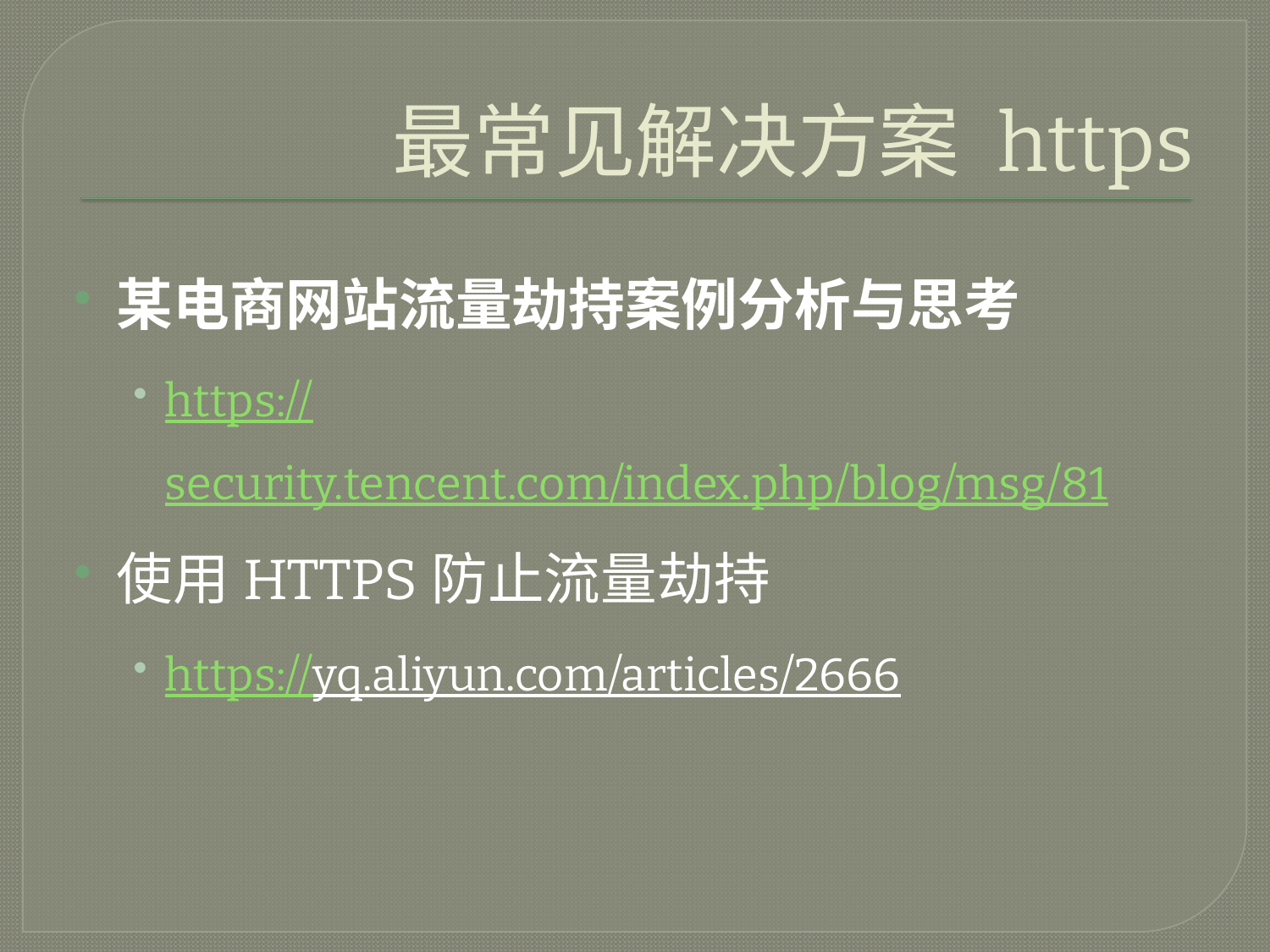

# 最常见解决方案 https
某电商网站流量劫持案例分析与思考
https://security.tencent.com/index.php/blog/msg/81
使用HTTPS防止流量劫持
https://yq.aliyun.com/articles/2666